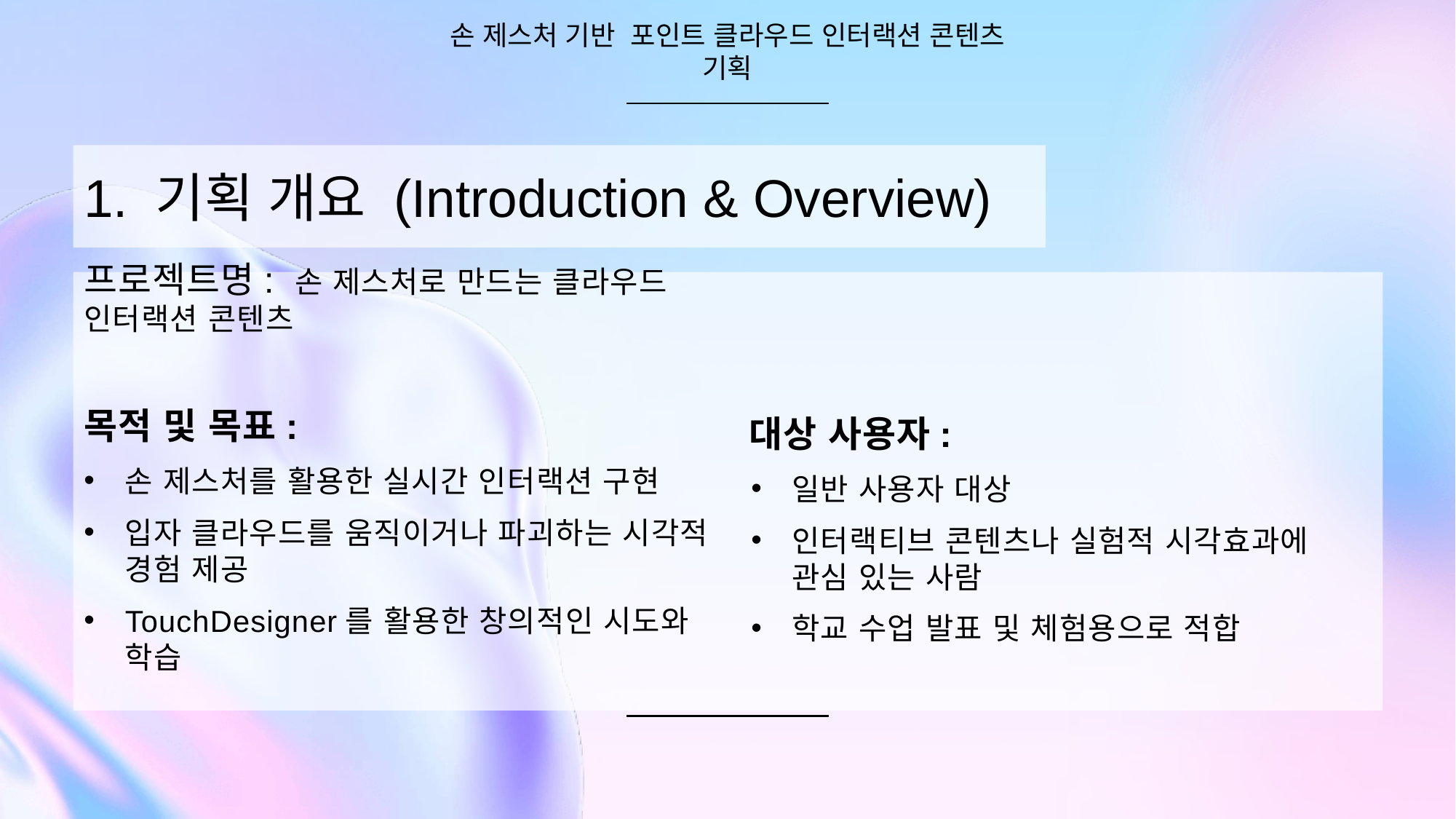

손 제스처 기반  포인트 클라우드 인터랙션 콘텐츠 기획
# 1. 기획 개요 (Introduction & Overview)
프로젝트명: 손 제스처로 만드는 클라우드 인터랙션 콘텐츠

목적 및 목표:
손 제스처를 활용한 실시간 인터랙션 구현
입자 클라우드를 움직이거나 파괴하는 시각적 경험 제공
TouchDesigner를 활용한 창의적인 시도와 학습

대상 사용자:
일반 사용자 대상
인터랙티브 콘텐츠나 실험적 시각효과에 관심 있는 사람
학교 수업 발표 및 체험용으로 적합